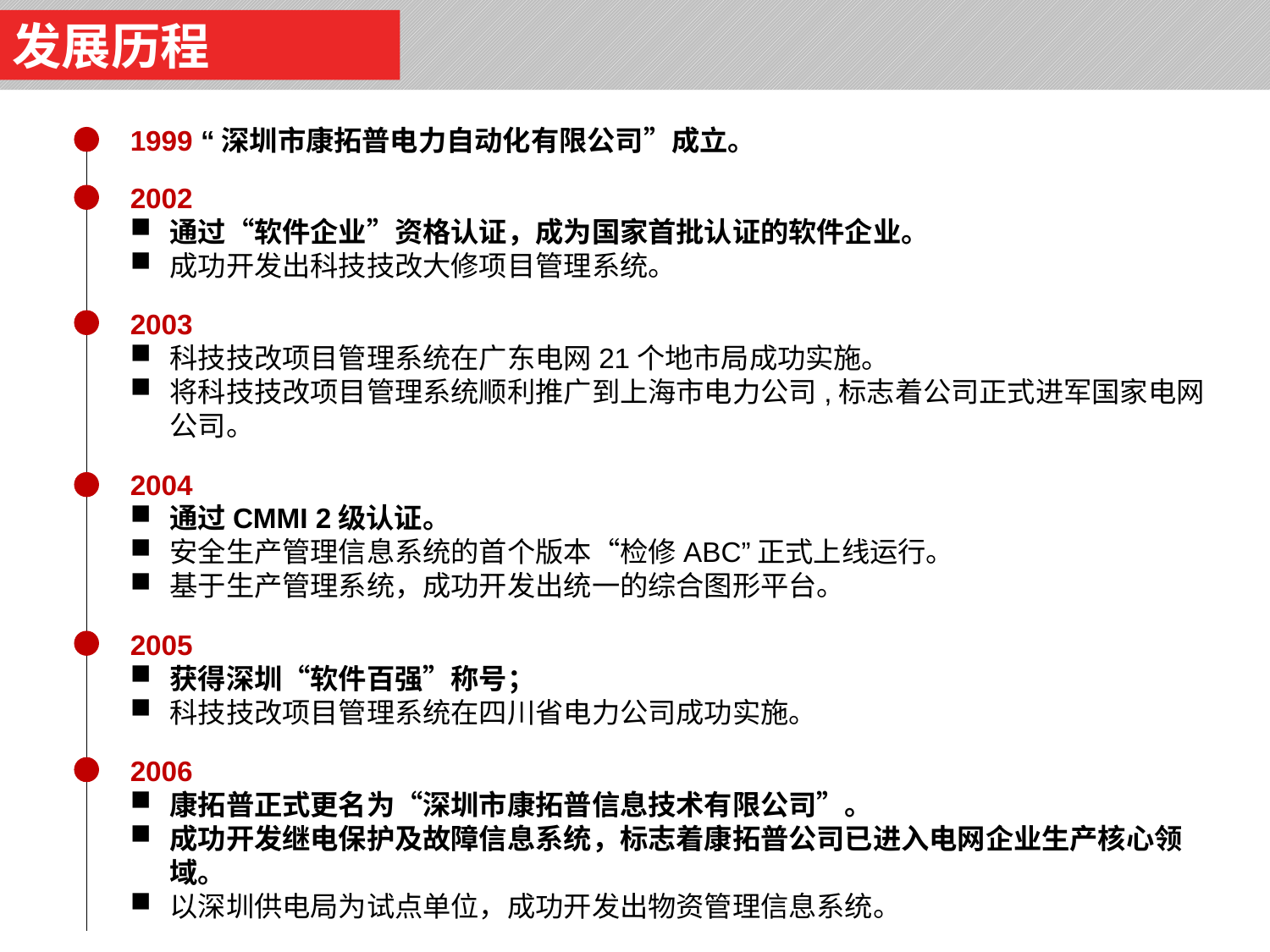

发展历程
1999 “深圳市康拓普电力自动化有限公司”成立。

2002
通过“软件企业”资格认证，成为国家首批认证的软件企业。
成功开发出科技技改大修项目管理系统。

2003
科技技改项目管理系统在广东电网21个地市局成功实施。
将科技技改项目管理系统顺利推广到上海市电力公司,标志着公司正式进军国家电网公司。

2004
通过CMMI 2级认证。
安全生产管理信息系统的首个版本“检修ABC”正式上线运行。
基于生产管理系统，成功开发出统一的综合图形平台。

2005
获得深圳“软件百强”称号；
科技技改项目管理系统在四川省电力公司成功实施。

2006
康拓普正式更名为“深圳市康拓普信息技术有限公司”。
成功开发继电保护及故障信息系统，标志着康拓普公司已进入电网企业生产核心领域。
以深圳供电局为试点单位，成功开发出物资管理信息系统。